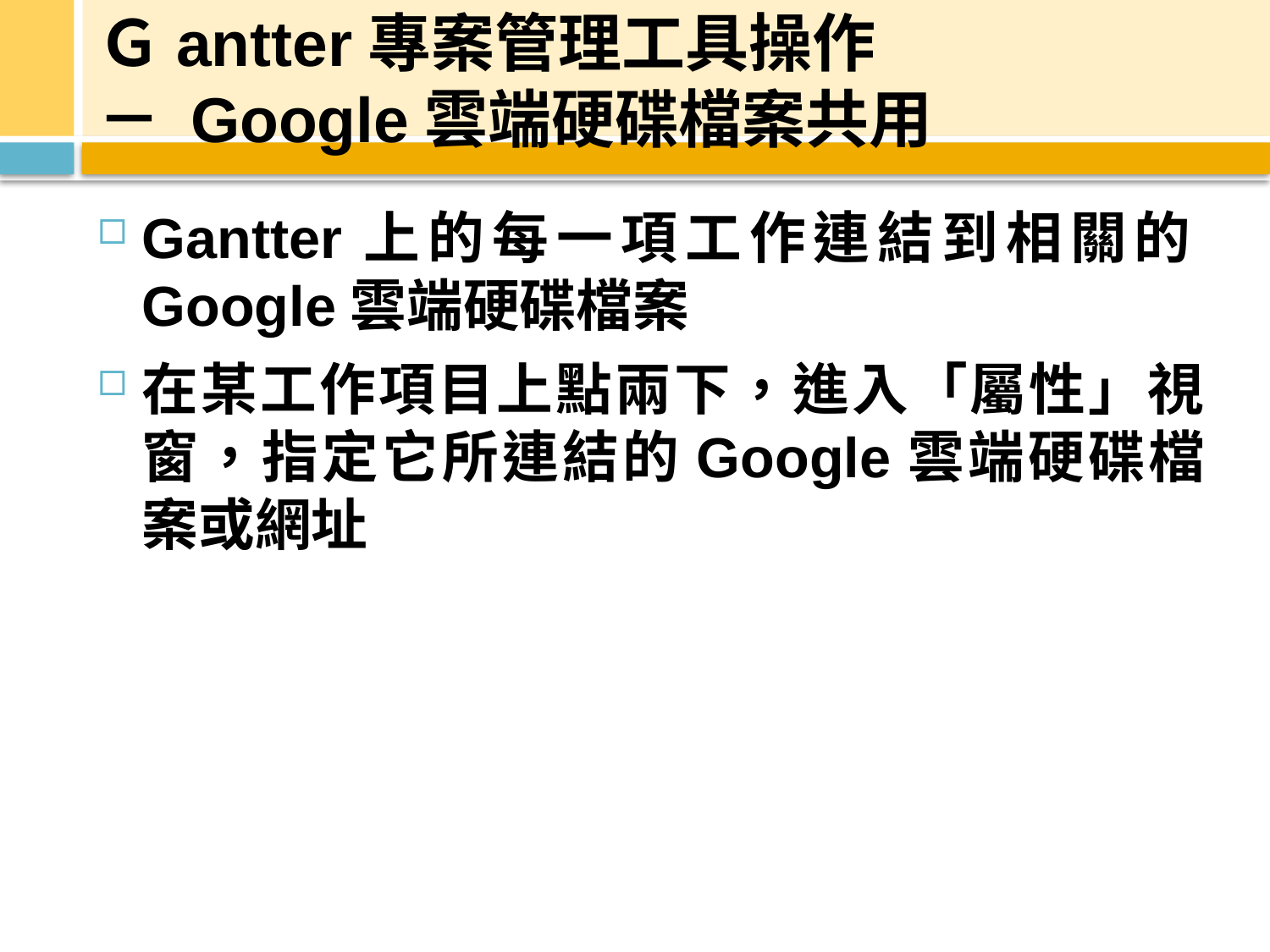

# Ｇantter專案管理工具操作 － Google雲端硬碟檔案共用
Gantter上的每一項工作連結到相關的Google雲端硬碟檔案
在某工作項目上點兩下，進入「屬性」視窗，指定它所連結的Google雲端硬碟檔案或網址